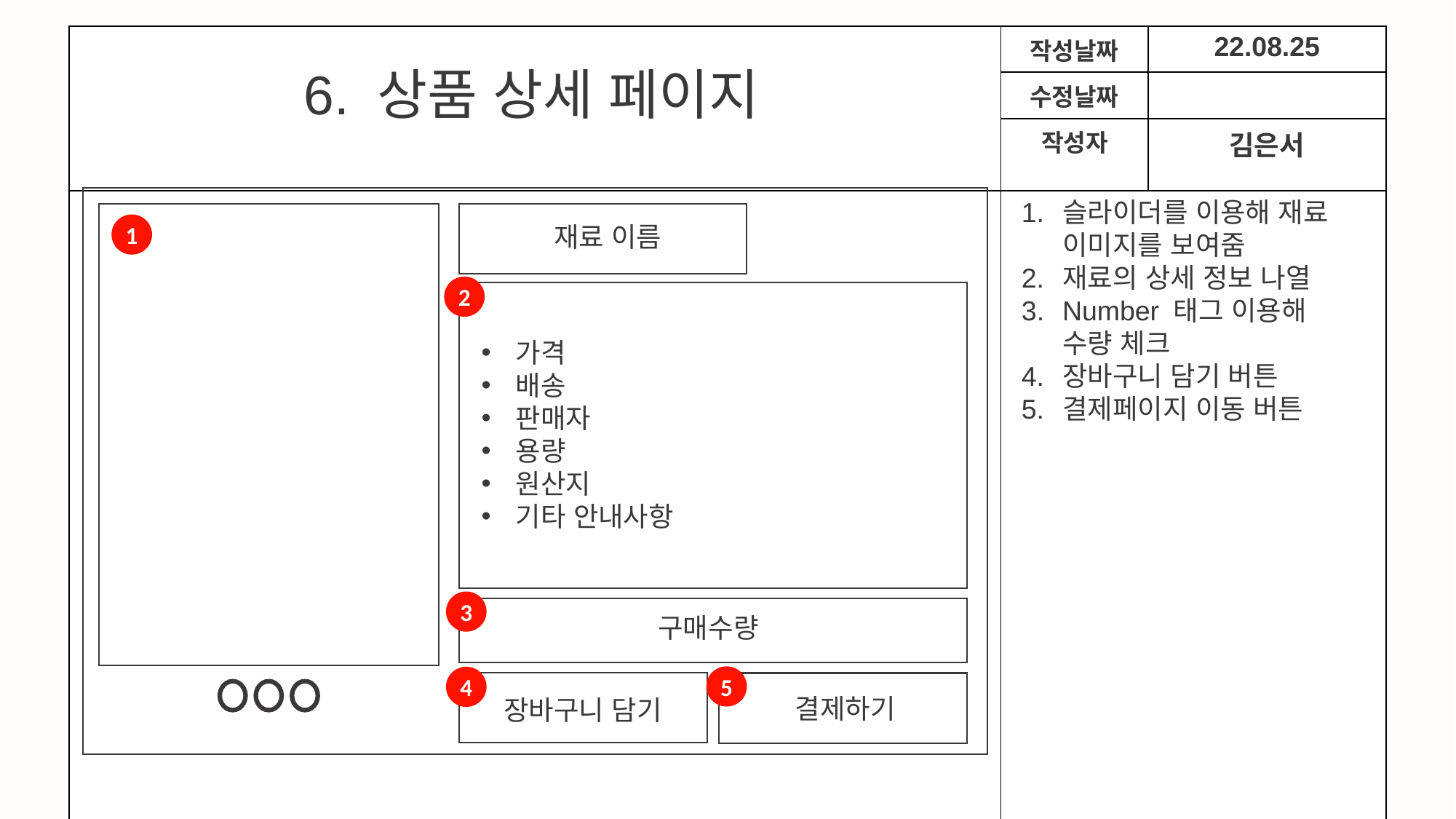

|  | 작성날짜 | 22.08.25 |
| --- | --- | --- |
|  | 수정날짜 |  |
|  | 작성자 | 김은서 |
|  |  |  |
6. 상품 상세 페이지

1
재료 이름
2

3

구매수량
4

결제하기
장바구니 담기
슬라이더를 이용해 재료 이미지를 보여줌
재료의 상세 정보 나열
Number 태그 이용해 수량 체크
장바구니 담기 버튼
결제페이지 이동 버튼
가격
배송
판매자
용량
원산지
기타 안내사항

5